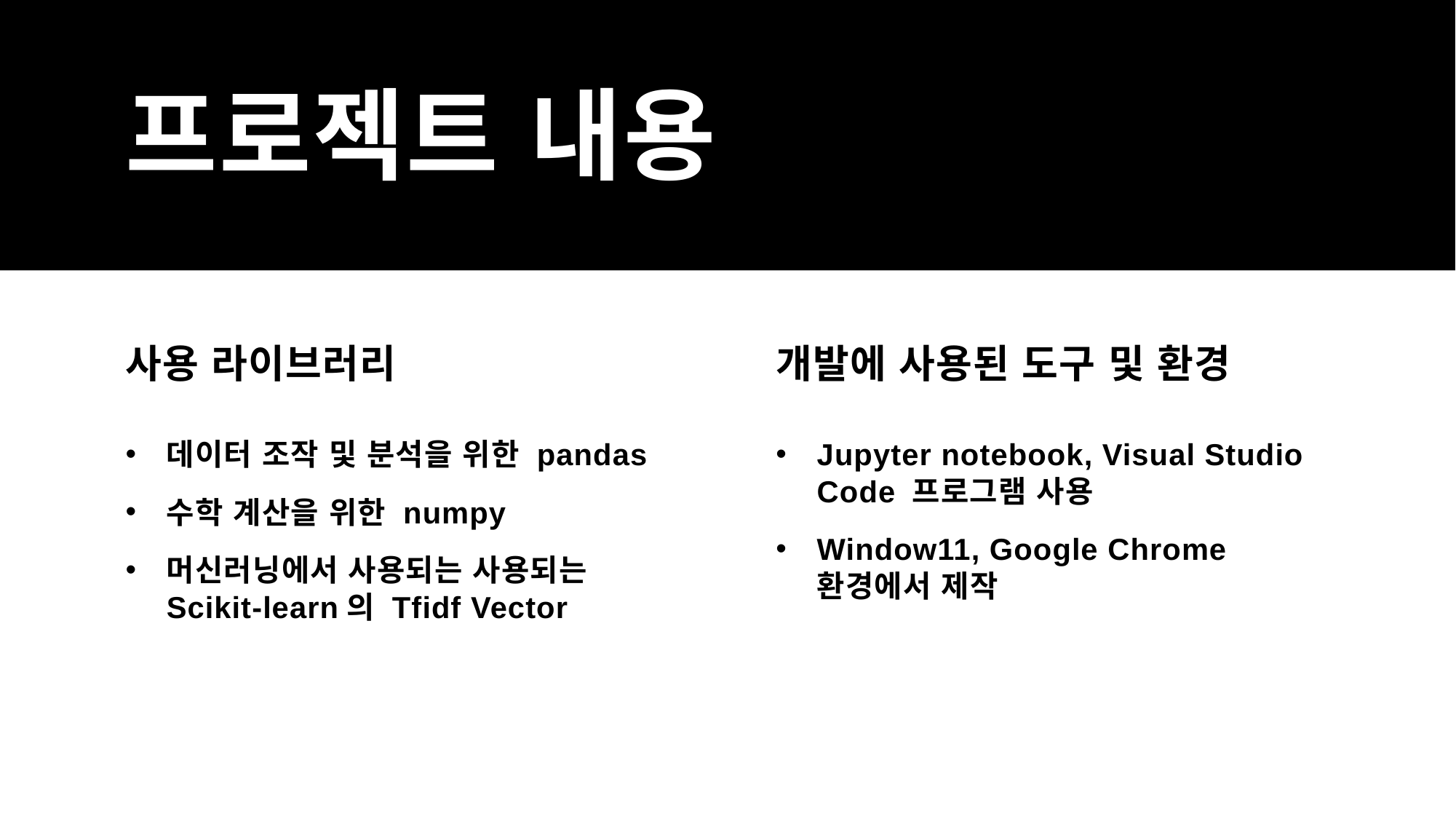

# 프로젝트 내용
사용 라이브러리
개발에 사용된 도구 및 환경
데이터 조작 및 분석을 위한 pandas
수학 계산을 위한 numpy
머신러닝에서 사용되는 사용되는 Scikit-learn의 Tfidf Vector
Jupyter notebook, Visual Studio Code 프로그램 사용
Window11, Google Chrome 환경에서 제작